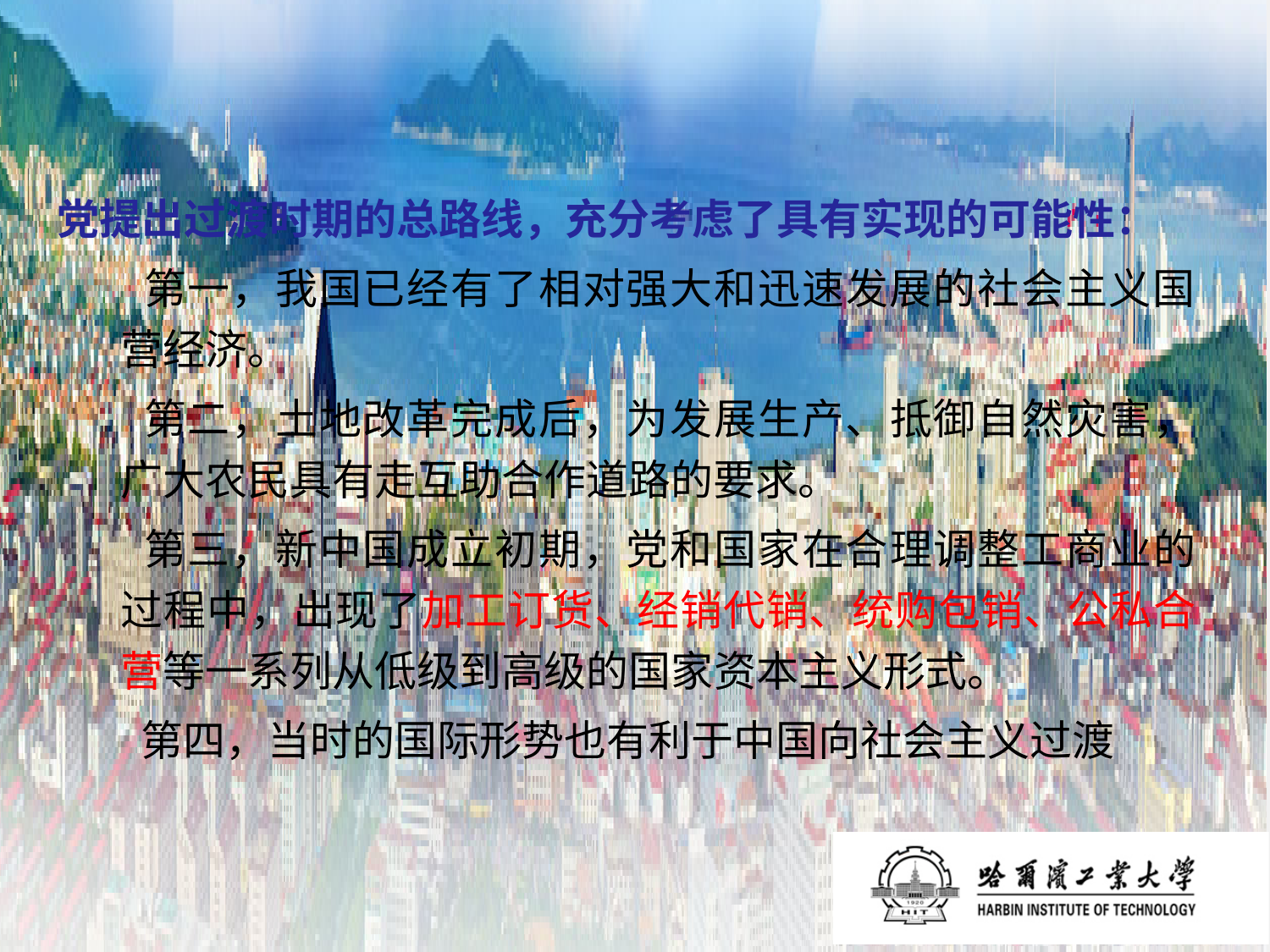

党提出过渡时期的总路线，充分考虑了具有实现的可能性：
 第一，我国已经有了相对强大和迅速发展的社会主义国营经济。
 第二，土地改革完成后，为发展生产、抵御自然灾害，广大农民具有走互助合作道路的要求。
 第三，新中国成立初期，党和国家在合理调整工商业的过程中，出现了加工订货、经销代销、统购包销、公私合营等一系列从低级到高级的国家资本主义形式。
 第四，当时的国际形势也有利于中国向社会主义过渡